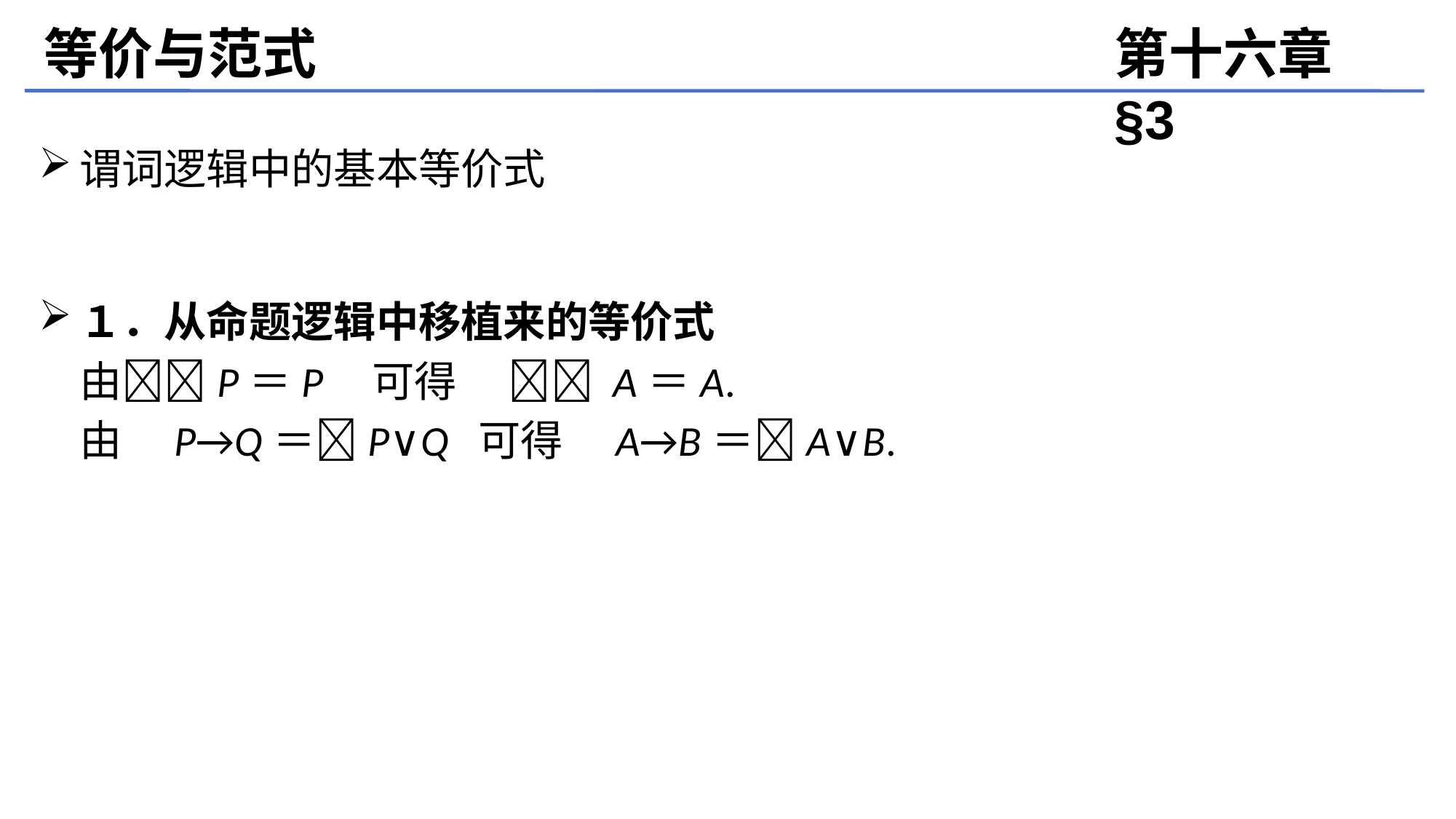

等价与范式
第十六章 §3
谓词逻辑中的基本等价式

１．从命题逻辑中移植来的等价式
	由¬¬P＝P    可得　 ¬¬ A＝A.
	由　P→Q＝¬P∨Q  可得　A→B＝¬A∨B.